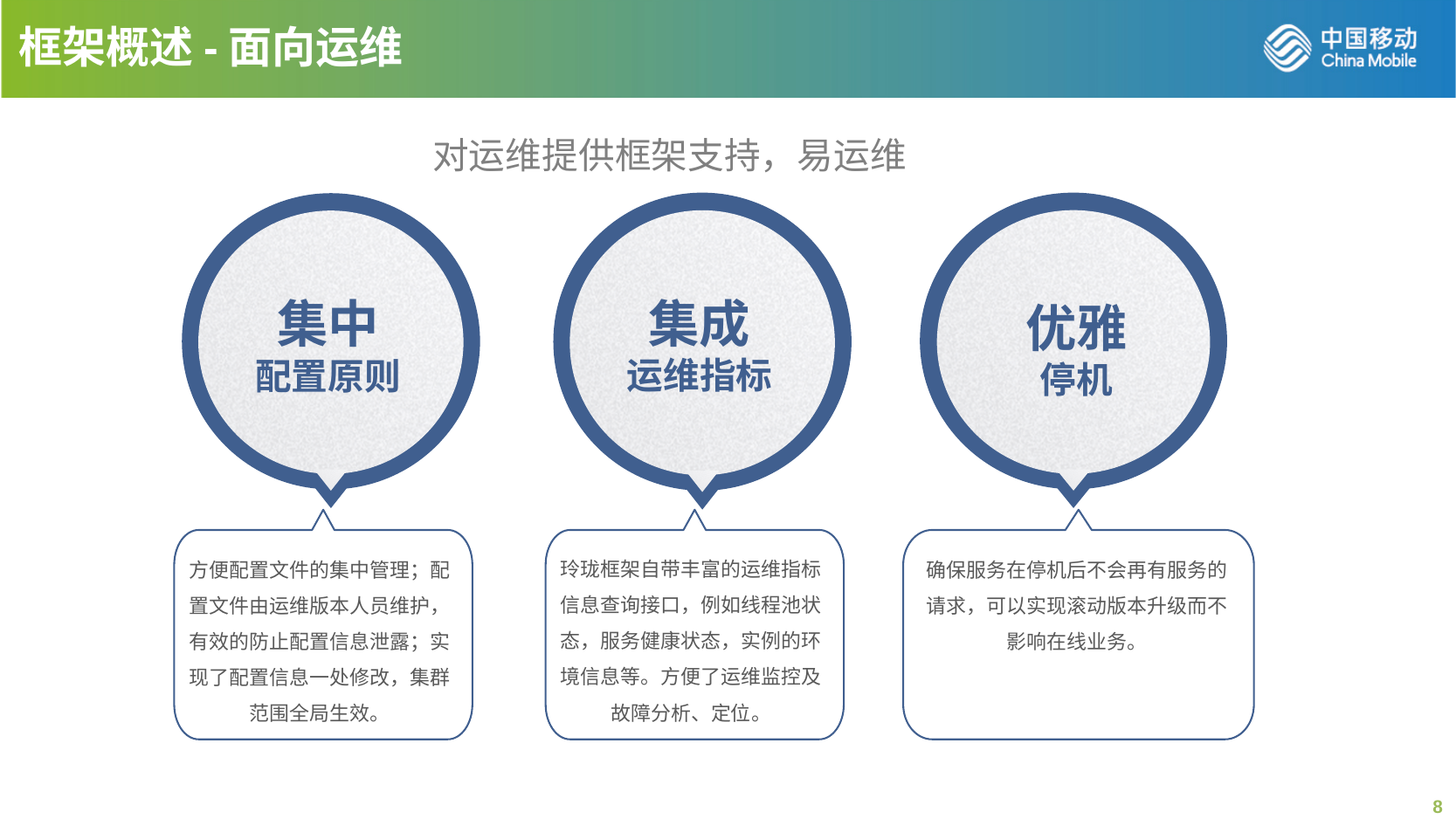

框架概述-面向运维
对运维提供框架支持，易运维

集成
运维指标
集中
配置原则
优雅
停机

玲珑框架自带丰富的运维指标信息查询接口，例如线程池状态，服务健康状态，实例的环境信息等。方便了运维监控及故障分析、定位。
方便配置文件的集中管理；配置文件由运维版本人员维护，有效的防止配置信息泄露；实现了配置信息一处修改，集群范围全局生效。
确保服务在停机后不会再有服务的请求，可以实现滚动版本升级而不影响在线业务。